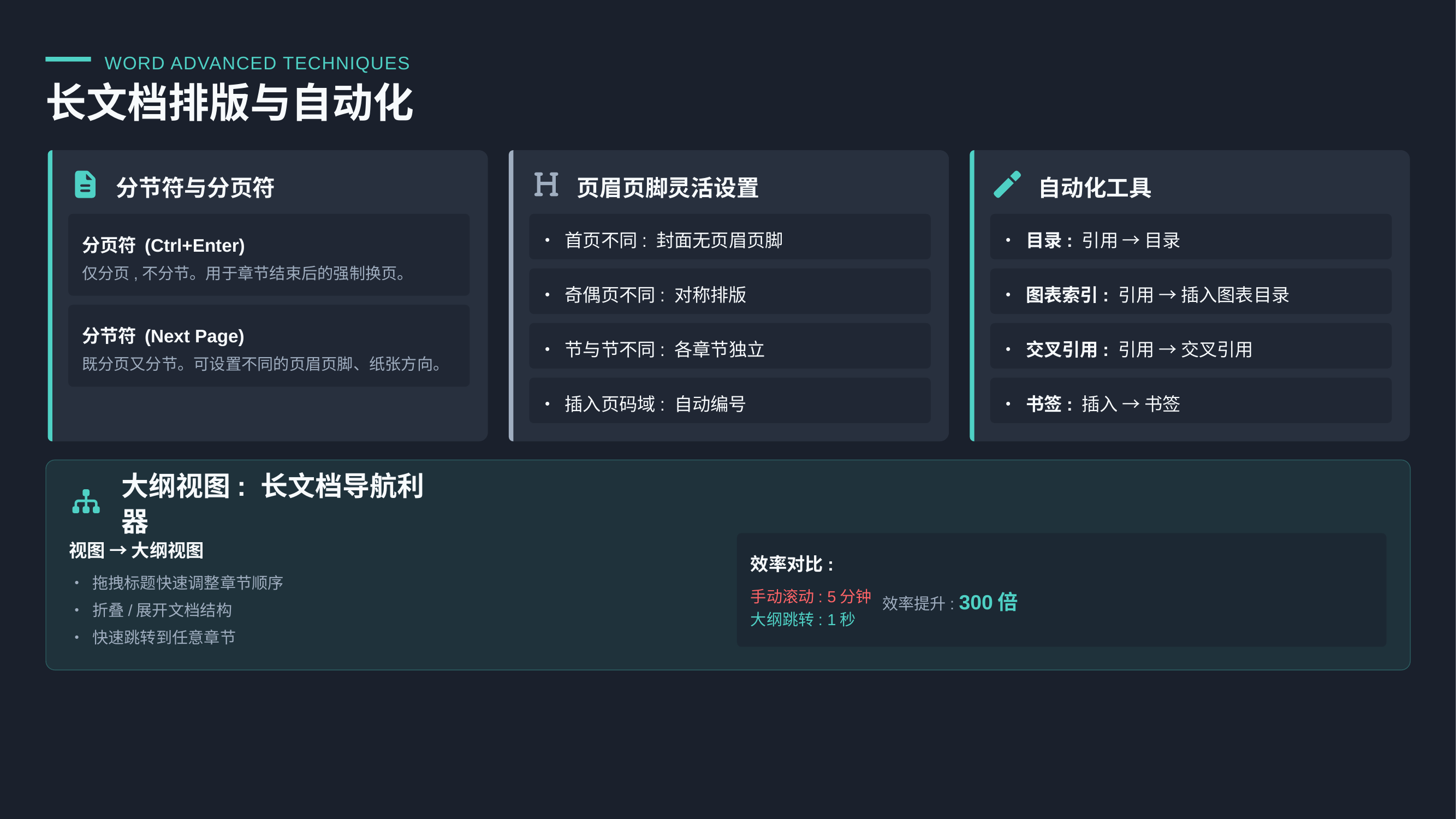

WORD ADVANCED TECHNIQUES

长文档排版与自动化

分节符与分页符
页眉页脚灵活设置
自动化工具

• 首页不同: 封面无页眉页脚
• 目录: 引用 → 目录
分页符 (Ctrl+Enter)
仅分页,不分节。用于章节结束后的强制换页。

• 奇偶页不同: 对称排版
• 图表索引: 引用 → 插入图表目录

分节符 (Next Page)

• 节与节不同: 各章节独立
• 交叉引用: 引用 → 交叉引用
既分页又分节。可设置不同的页眉页脚、纸张方向。

• 插入页码域: 自动编号
• 书签: 插入 → 书签

大纲视图: 长文档导航利器

视图 → 大纲视图
效率对比:
• 拖拽标题快速调整章节顺序
手动滚动: 5分钟
效率提升: 300倍
• 折叠/展开文档结构
大纲跳转: 1秒
• 快速跳转到任意章节